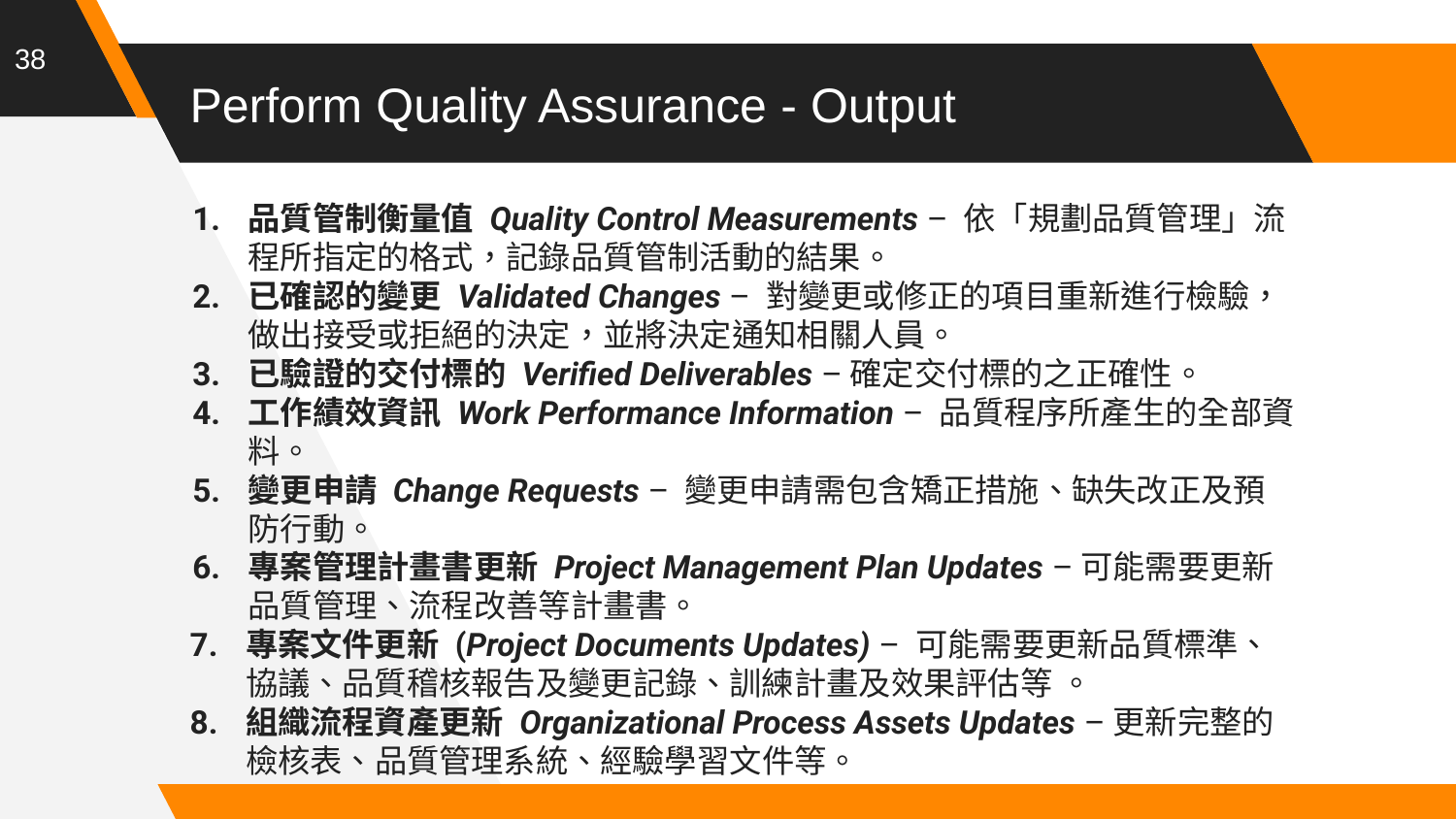

38
# Perform Quality Assurance - Output
品質管制衡量值 Quality Control Measurements – 依「規劃品質管理」流程所指定的格式，記錄品質管制活動的結果。
已確認的變更 Validated Changes – 對變更或修正的項目重新進行檢驗，做出接受或拒絕的決定，並將決定通知相關人員。
已驗證的交付標的 Verified Deliverables –確定交付標的之正確性。
工作績效資訊 Work Performance Information – 品質程序所產生的全部資料。
變更申請 Change Requests – 變更申請需包含矯正措施、缺失改正及預防行動。
專案管理計畫書更新 Project Management Plan Updates –可能需要更新品質管理、流程改善等計畫書。
專案文件更新 (Project Documents Updates) – 可能需要更新品質標準、協議、品質稽核報告及變更記錄、訓練計畫及效果評估等 。
組織流程資產更新 Organizational Process Assets Updates –更新完整的檢核表、品質管理系統、經驗學習文件等。